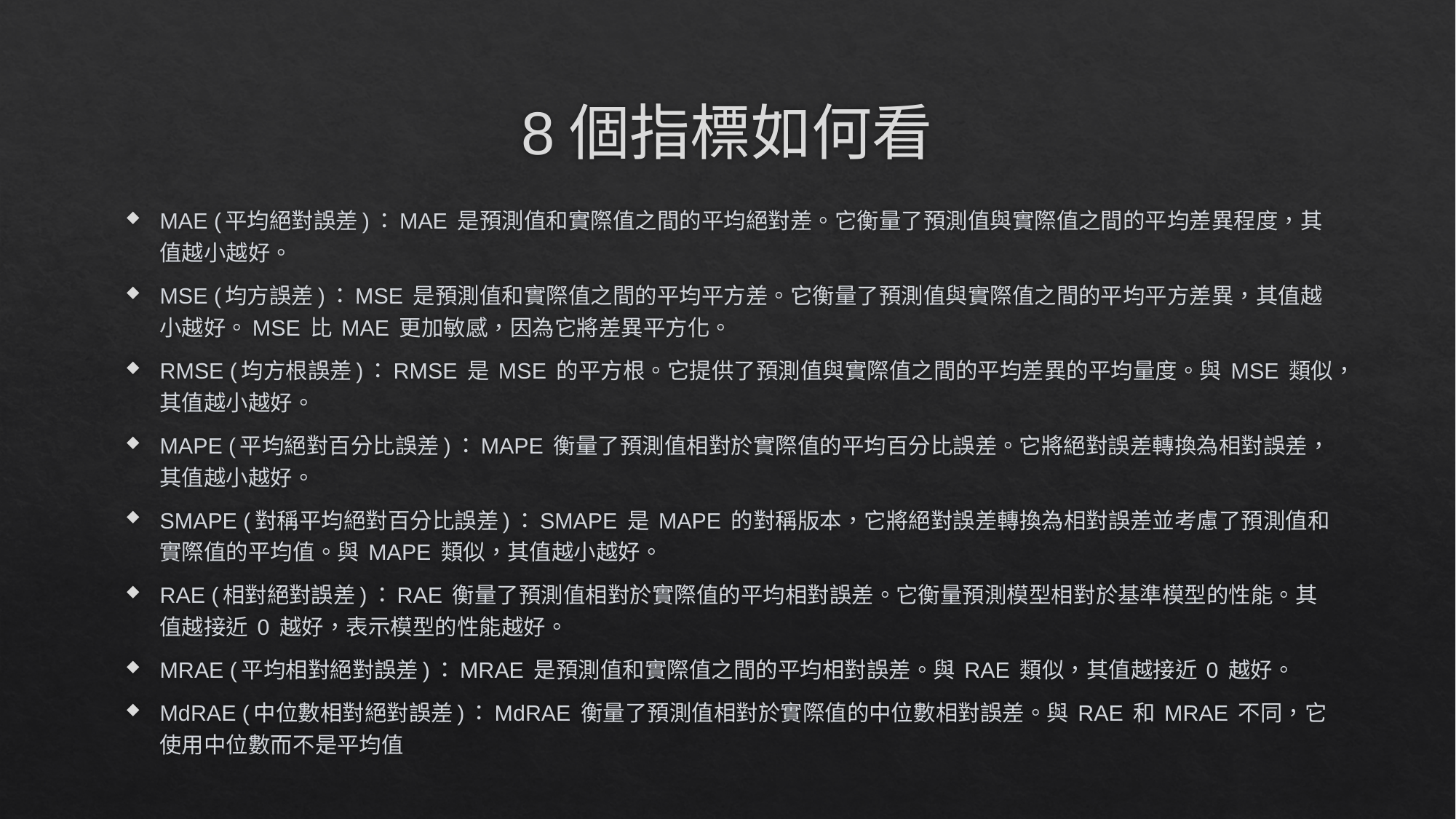

# 8個指標如何看
MAE (平均絕對誤差)：MAE 是預測值和實際值之間的平均絕對差。它衡量了預測值與實際值之間的平均差異程度，其值越小越好。
MSE (均方誤差)：MSE 是預測值和實際值之間的平均平方差。它衡量了預測值與實際值之間的平均平方差異，其值越小越好。MSE 比 MAE 更加敏感，因為它將差異平方化。
RMSE (均方根誤差)：RMSE 是 MSE 的平方根。它提供了預測值與實際值之間的平均差異的平均量度。與 MSE 類似，其值越小越好。
MAPE (平均絕對百分比誤差)：MAPE 衡量了預測值相對於實際值的平均百分比誤差。它將絕對誤差轉換為相對誤差，其值越小越好。
SMAPE (對稱平均絕對百分比誤差)：SMAPE 是 MAPE 的對稱版本，它將絕對誤差轉換為相對誤差並考慮了預測值和實際值的平均值。與 MAPE 類似，其值越小越好。
RAE (相對絕對誤差)：RAE 衡量了預測值相對於實際值的平均相對誤差。它衡量預測模型相對於基準模型的性能。其值越接近 0 越好，表示模型的性能越好。
MRAE (平均相對絕對誤差)：MRAE 是預測值和實際值之間的平均相對誤差。與 RAE 類似，其值越接近 0 越好。
MdRAE (中位數相對絕對誤差)：MdRAE 衡量了預測值相對於實際值的中位數相對誤差。與 RAE 和 MRAE 不同，它使用中位數而不是平均值